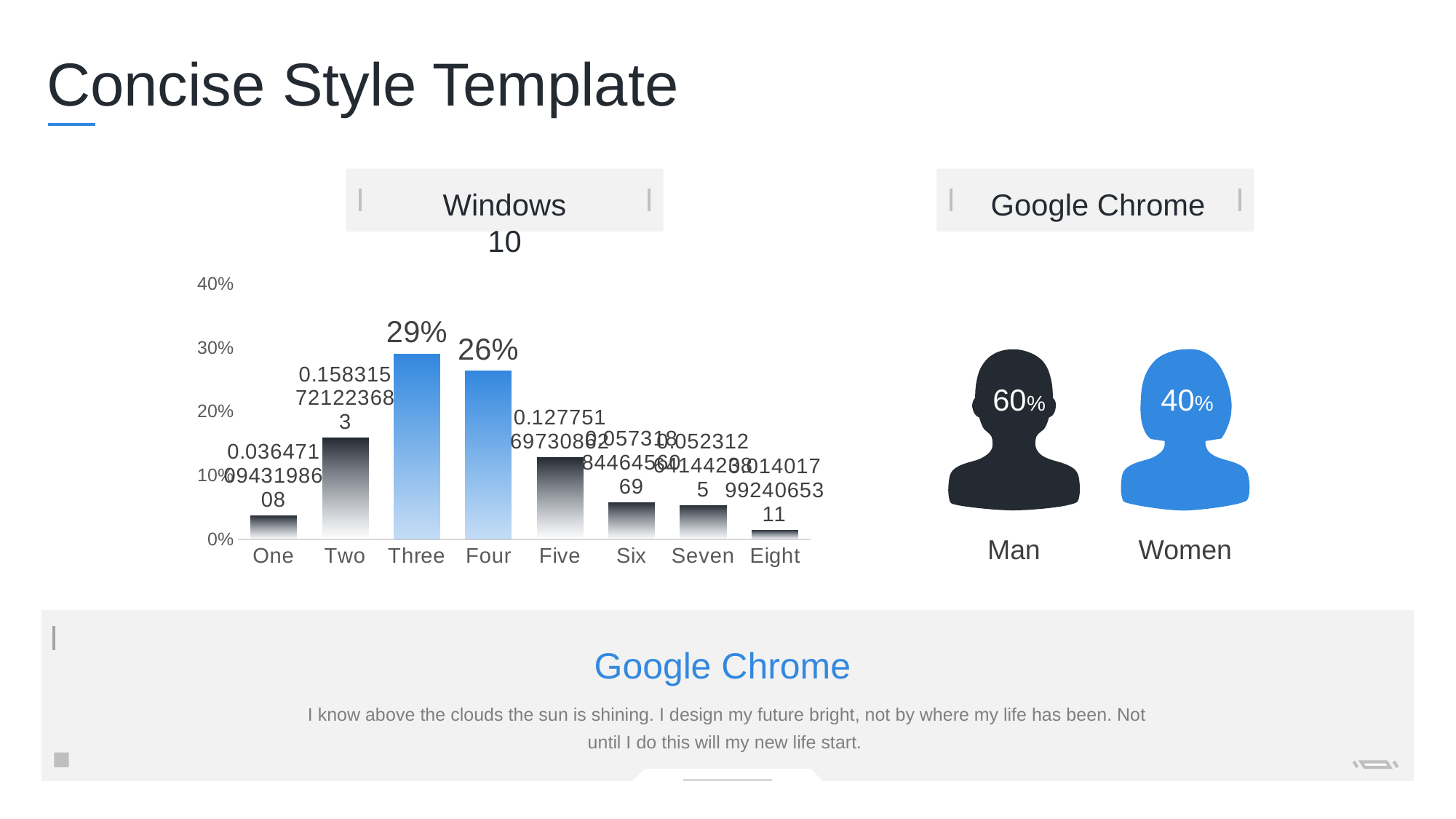

Concise Style Template

Windows 10
Google Chrome

### Chart

| Category | 系列 1 |
|---|---|
| One | 0.0364710943198608 |
| Two | 0.158315721223683 |
| Three | 0.290381606099713 |
| Four | 0.2634304025536 |
| Five | 0.12775169730862 |
| Six | 0.0573188446456069 |
| Seven | 0.052312641442385 |
| Eight | 0.0140179924065311 |

60%
40%
Man
Women

Google Chrome
I know above the clouds the sun is shining. I design my future bright, not by where my life has been. Not until I do this will my new life start.